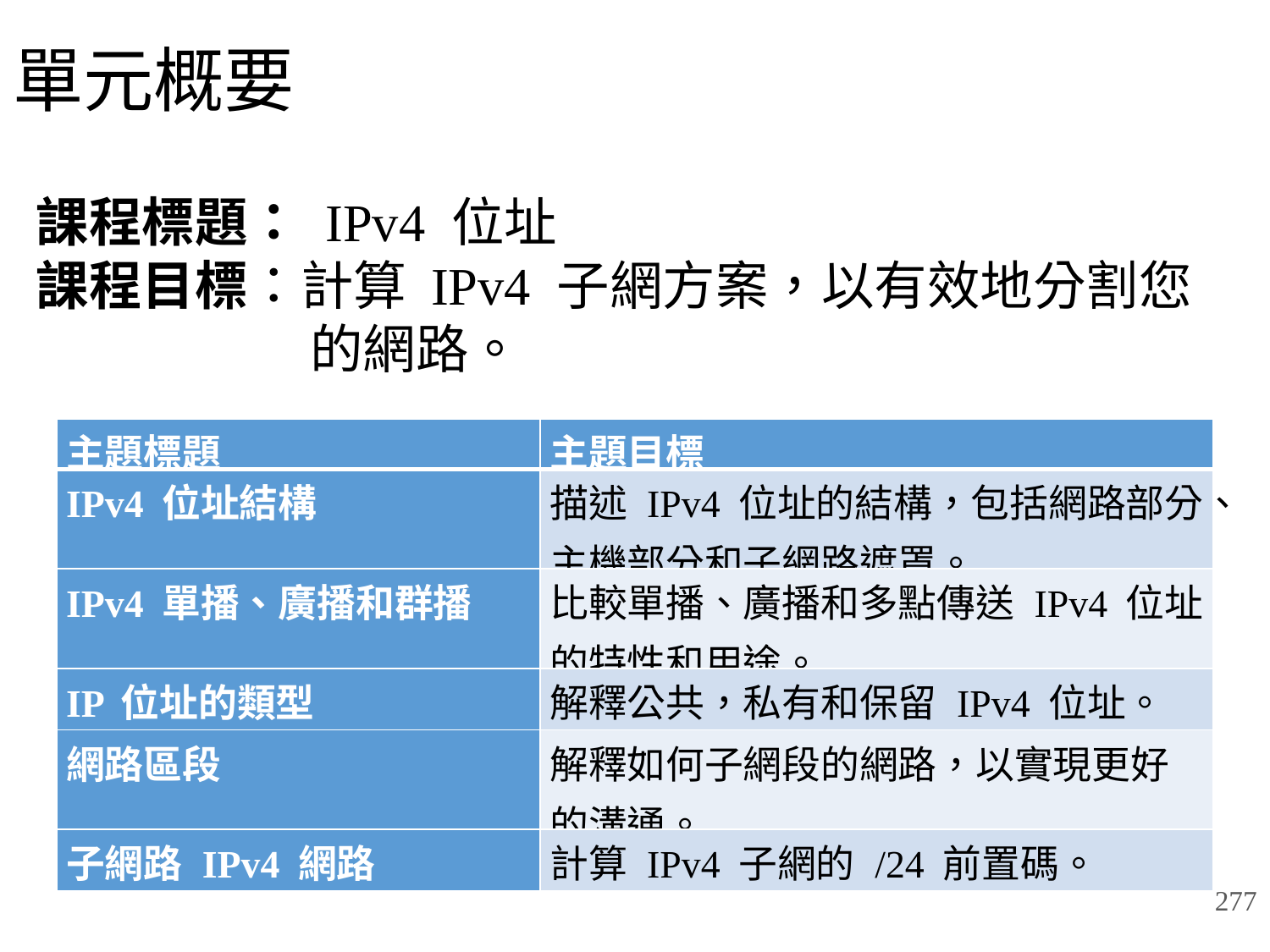

# 單元概要
課程標題： IPv4 位址
課程目標：計算 IPv4 子網方案，以有效地分割您的網路。
| 主題標題 | 主題目標 |
| --- | --- |
| IPv4 位址結構 | 描述 IPv4 位址的結構，包括網路部分、主機部分和子網路遮罩。 |
| IPv4 單播、廣播和群播 | 比較單播、廣播和多點傳送 IPv4 位址的特性和用途。 |
| IP 位址的類型 | 解釋公共，私有和保留 IPv4 位址。 |
| 網路區段 | 解釋如何子網段的網路，以實現更好的溝通。 |
| 子網路 IPv4 網路 | 計算 IPv4 子網的 /24 前置碼。 |
277